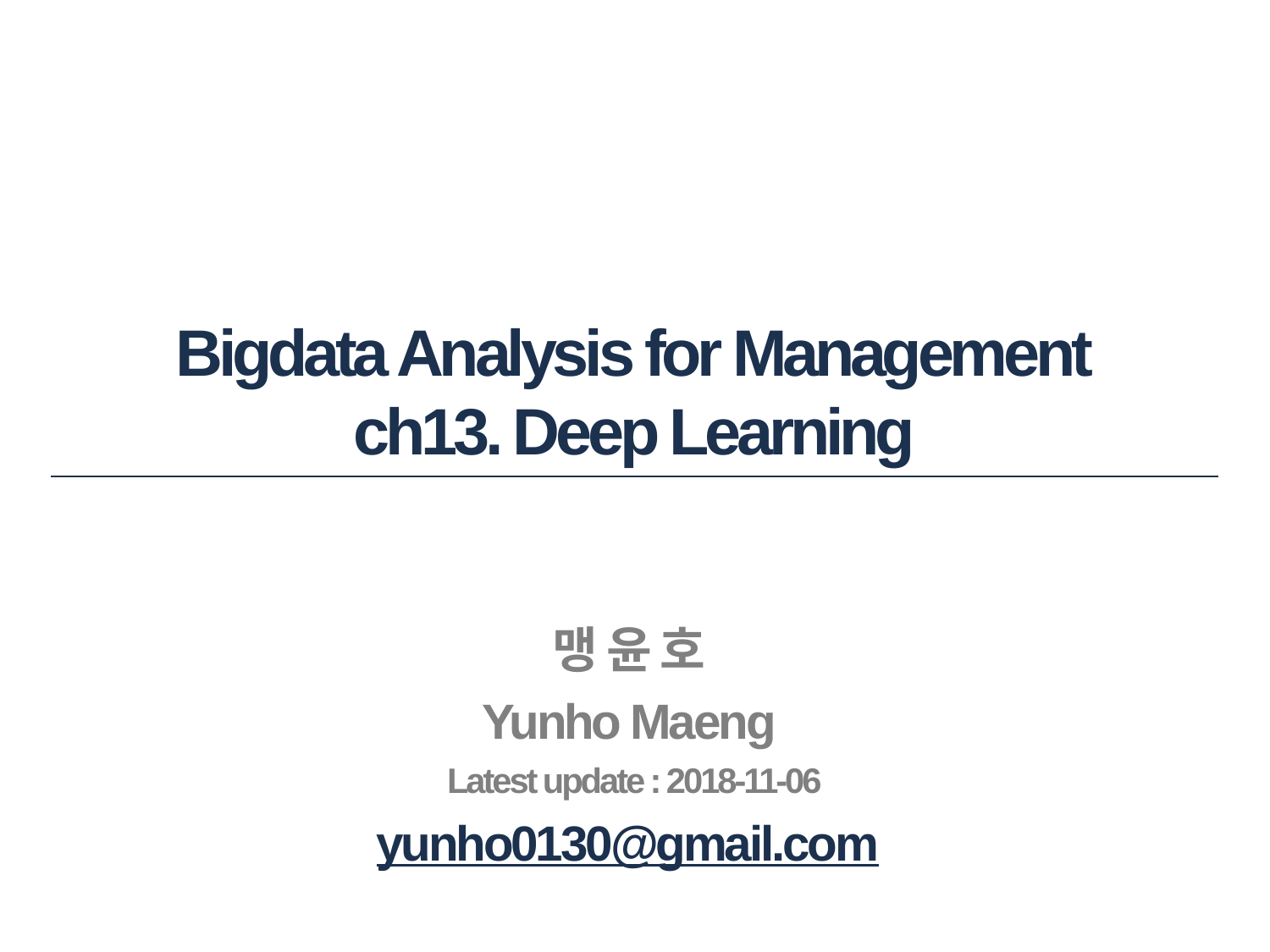

# Bigdata Analysis for Management ch13. Deep Learning

맹 윤 호
Yunho Maeng
Latest update : 2018-11-06
yunho0130@gmail.com